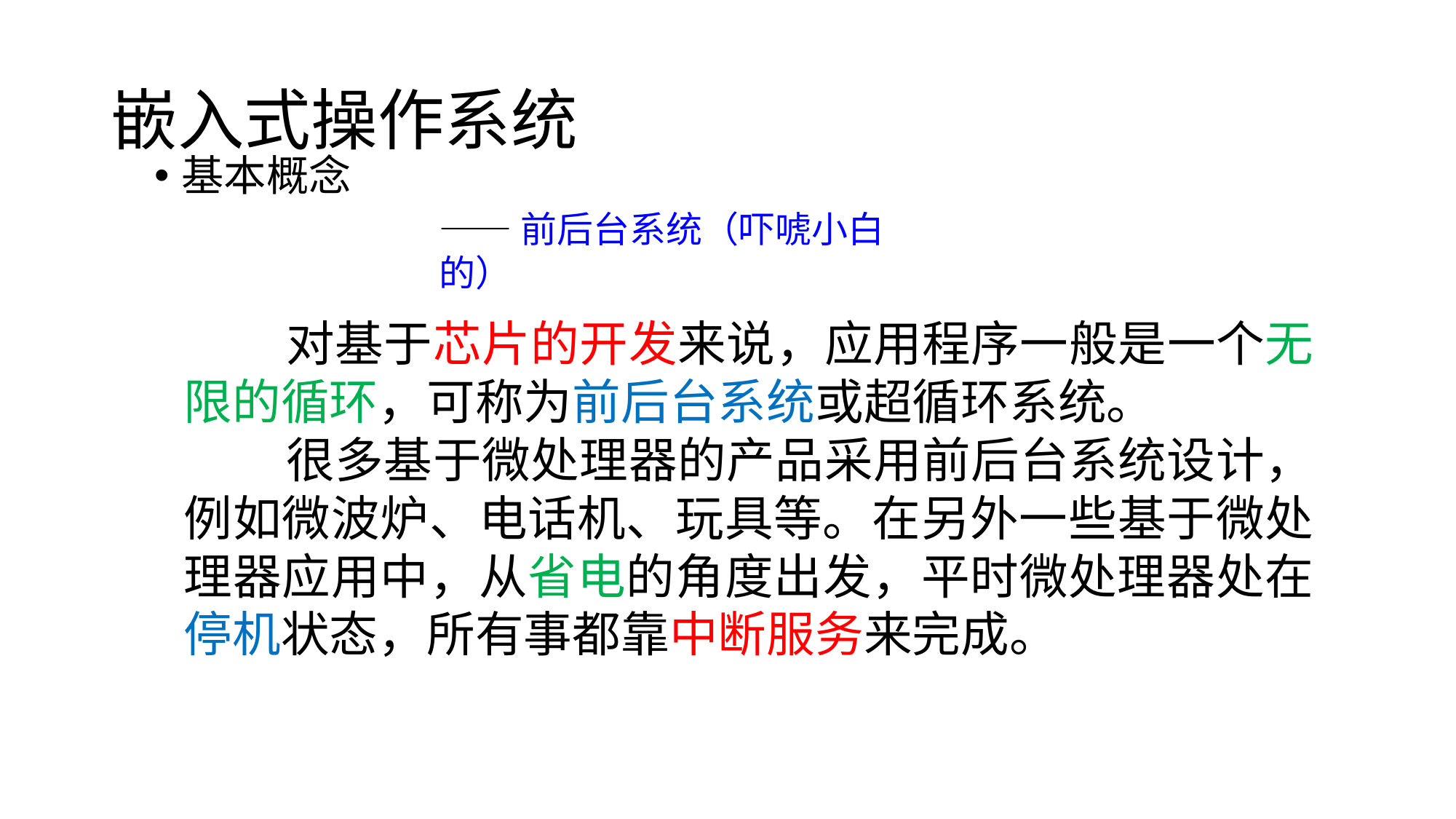

# 嵌入式操作系统
基本概念
——前后台系统（吓唬小白的）
        对基于芯片的开发来说，应用程序一般是一个无限的循环，可称为前后台系统或超循环系统。
        很多基于微处理器的产品采用前后台系统设计，例如微波炉、电话机、玩具等。在另外一些基于微处理器应用中，从省电的角度出发，平时微处理器处在停机状态，所有事都靠中断服务来完成。